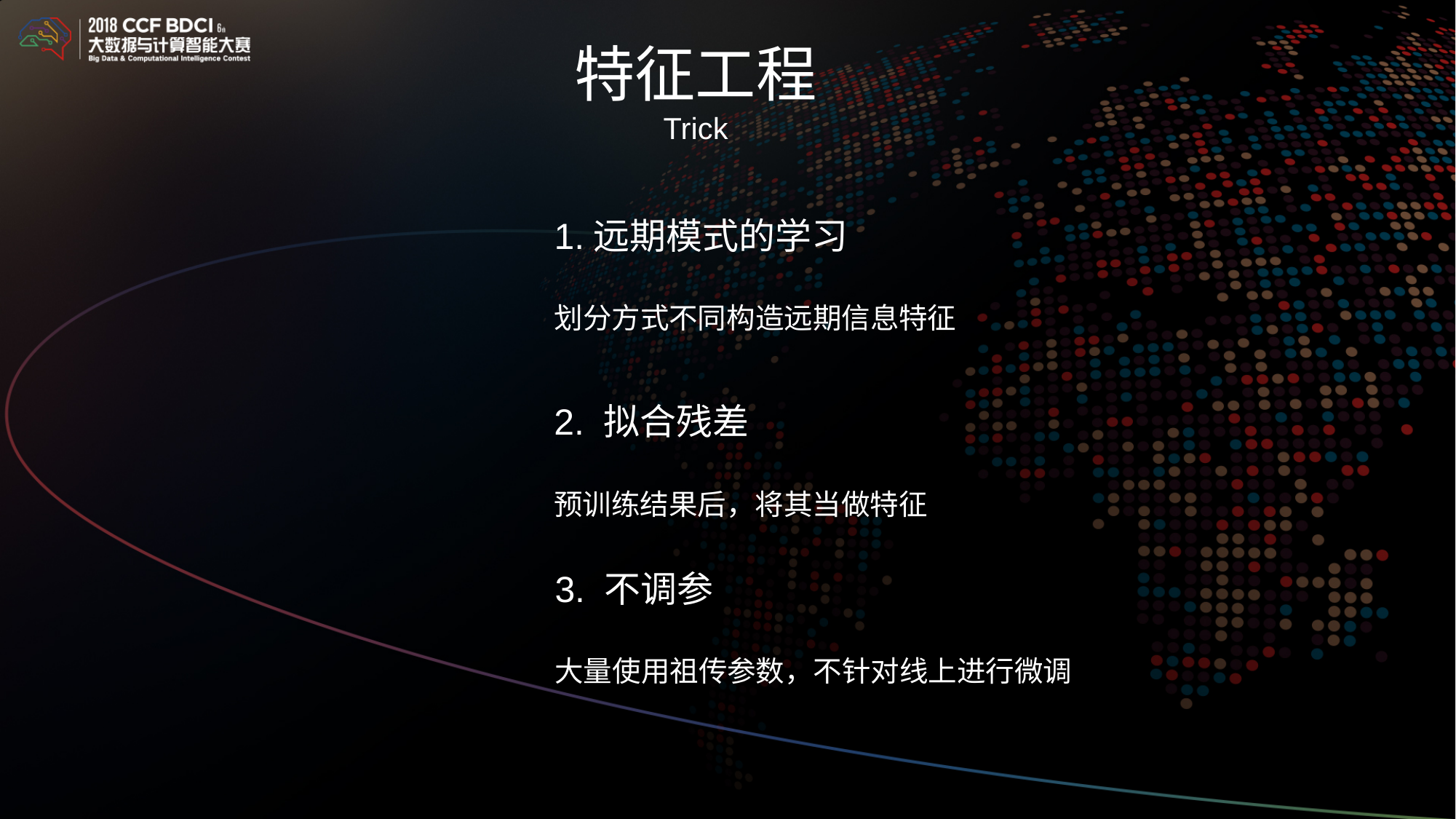

特征工程
Trick
1.远期模式的学习

划分方式不同构造远期信息特征
2. 拟合残差

预训练结果后，将其当做特征
3. 不调参

大量使用祖传参数，不针对线上进行微调